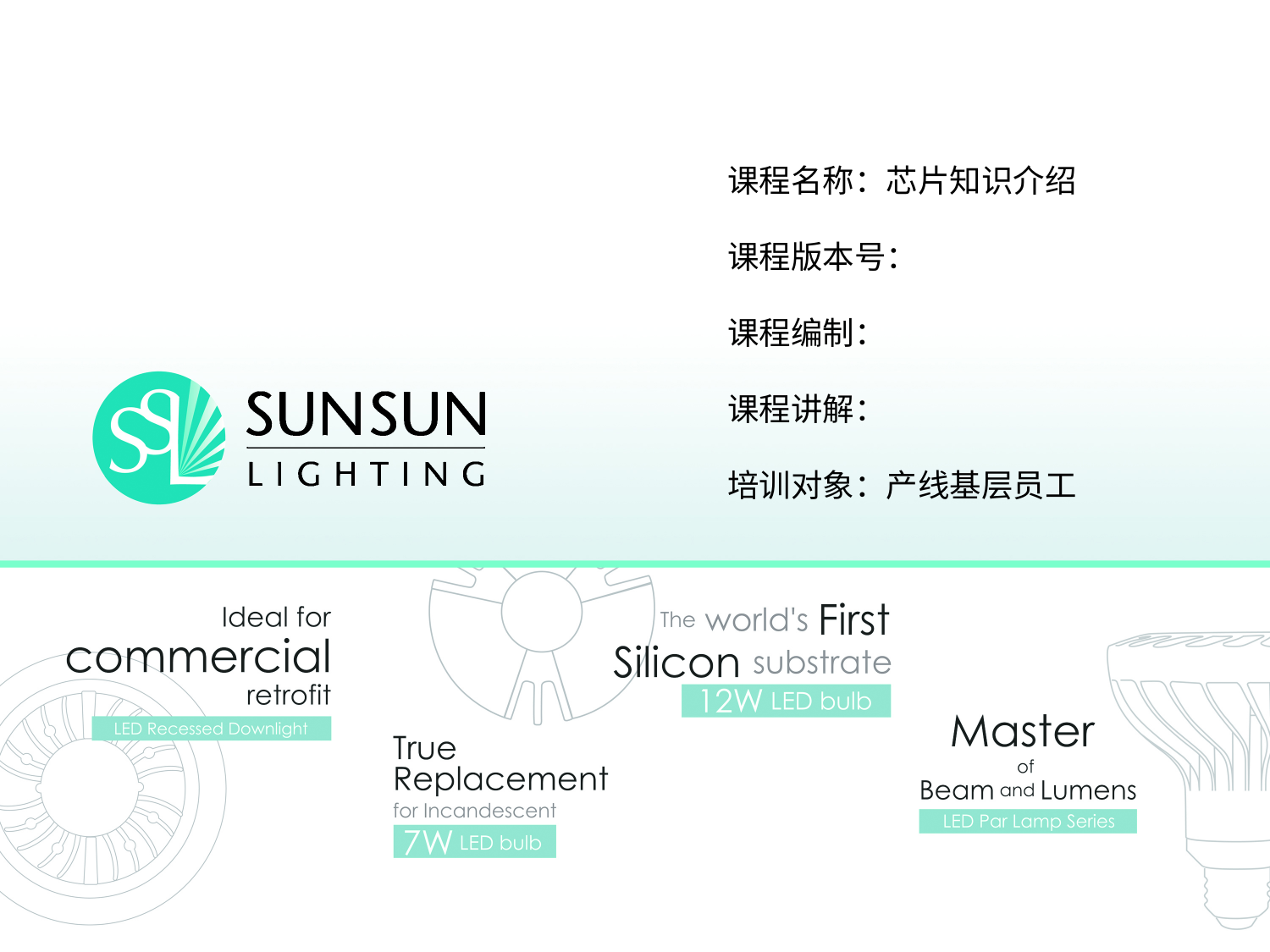

课程名称：芯片知识介绍
课程版本号：
课程编制：
课程讲解：
培训对象：产线基层员工